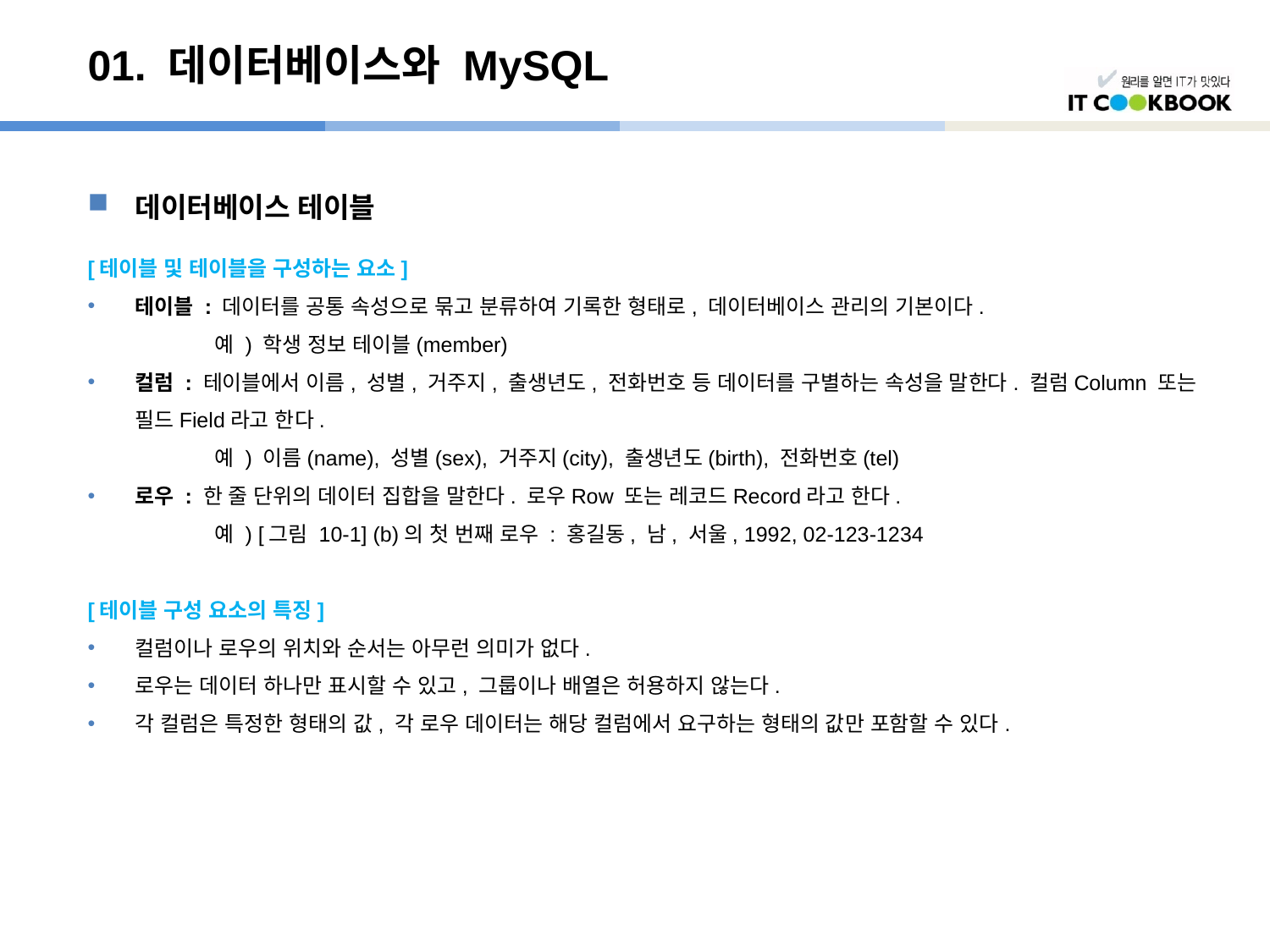

# 01. 데이터베이스와 MySQL
데이터베이스 테이블
[테이블 및 테이블을 구성하는 요소]
테이블 : 데이터를 공통 속성으로 묶고 분류하여 기록한 형태로, 데이터베이스 관리의 기본이다.
	예 ) 학생 정보 테이블(member)
컬럼 : 테이블에서 이름, 성별, 거주지, 출생년도, 전화번호 등 데이터를 구별하는 속성을 말한다. 컬럼Column 또는 필드Field라고 한다.
	예 ) 이름(name), 성별(sex), 거주지(city), 출생년도(birth), 전화번호(tel)
로우 : 한 줄 단위의 데이터 집합을 말한다. 로우Row 또는 레코드Record라고 한다.
	예 ) [그림 10-1] (b)의 첫 번째 로우 : 홍길동, 남, 서울, 1992, 02-123-1234

[테이블 구성 요소의 특징]
컬럼이나 로우의 위치와 순서는 아무런 의미가 없다.
로우는 데이터 하나만 표시할 수 있고, 그룹이나 배열은 허용하지 않는다.
각 컬럼은 특정한 형태의 값, 각 로우 데이터는 해당 컬럼에서 요구하는 형태의 값만 포함할 수 있다.